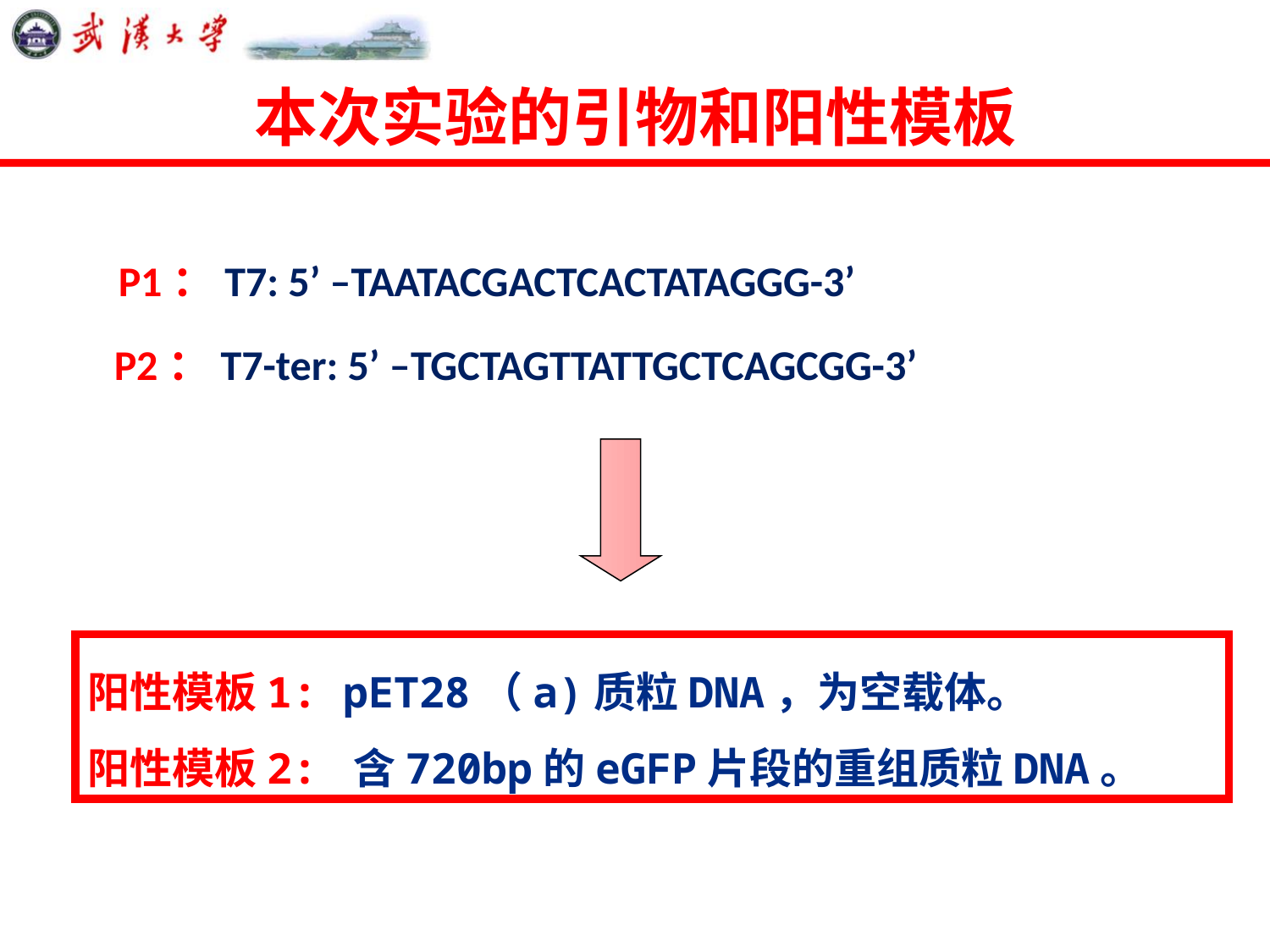

# 本次实验的引物和阳性模板

    P1：T7: 5’ –TAATACGACTCACTATAGGG-3’
    P2：T7-ter: 5’ –TGCTAGTTATTGCTCAGCGG-3’

阳性模板1: pET28（a)质粒DNA，为空载体。
阳性模板2: 含720bp的eGFP片段的重组质粒DNA。